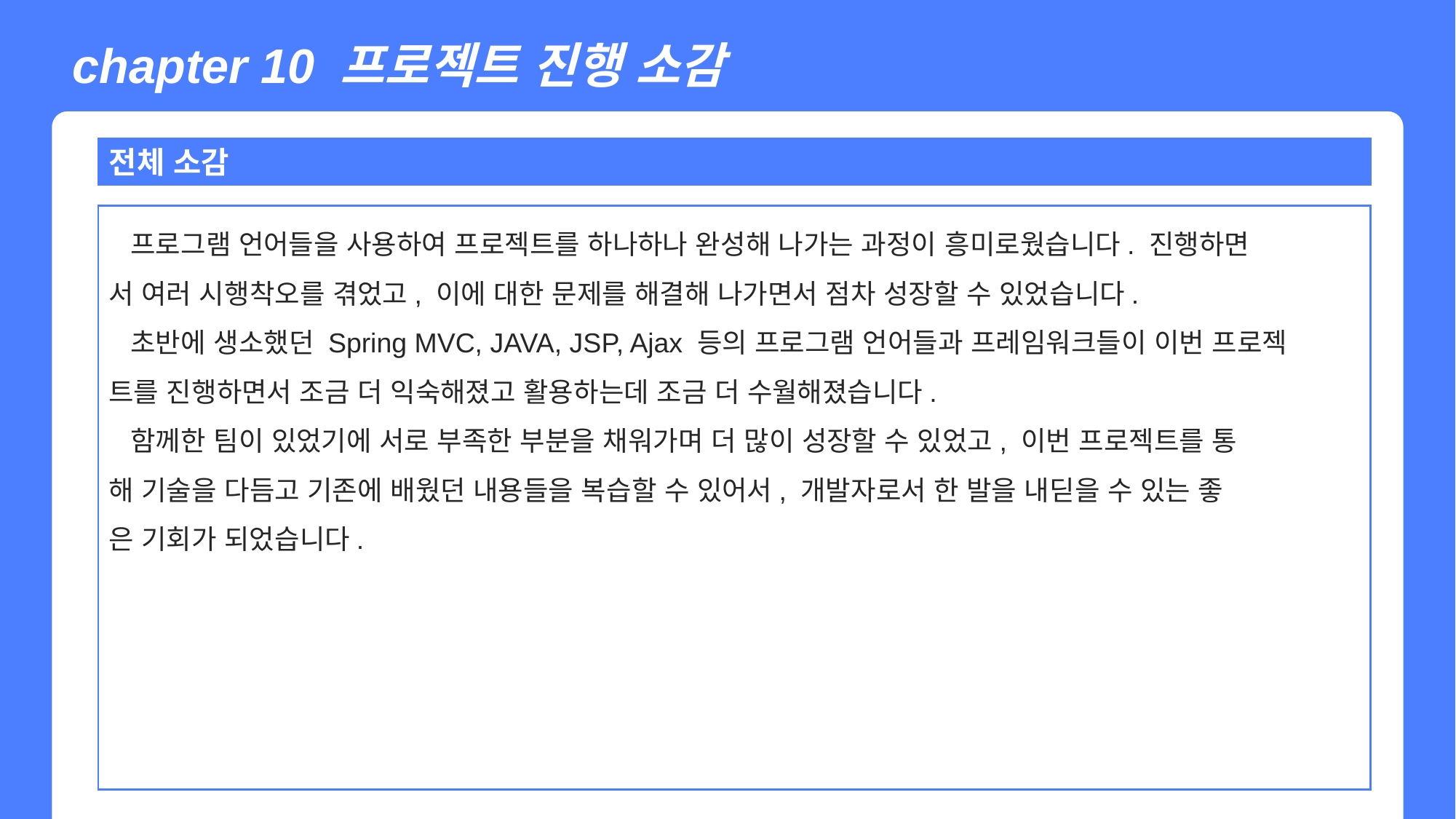

chapter 10 프로젝트 진행 소감
전체 소감
  프로그램 언어들을 사용하여 프로젝트를 하나하나 완성해 나가는 과정이 흥미로웠습니다. 진행하면
서 여러 시행착오를 겪었고, 이에 대한 문제를 해결해 나가면서 점차 성장할 수 있었습니다.
  초반에 생소했던 Spring MVC, JAVA, JSP, Ajax 등의 프로그램 언어들과 프레임워크들이 이번 프로젝
트를 진행하면서 조금 더 익숙해졌고 활용하는데 조금 더 수월해졌습니다.
  함께한 팀이 있었기에 서로 부족한 부분을 채워가며 더 많이 성장할 수 있었고, 이번 프로젝트를 통
해 기술을 다듬고 기존에 배웠던 내용들을 복습할 수 있어서, 개발자로서 한 발을 내딛을 수 있는 좋
은 기회가 되었습니다.